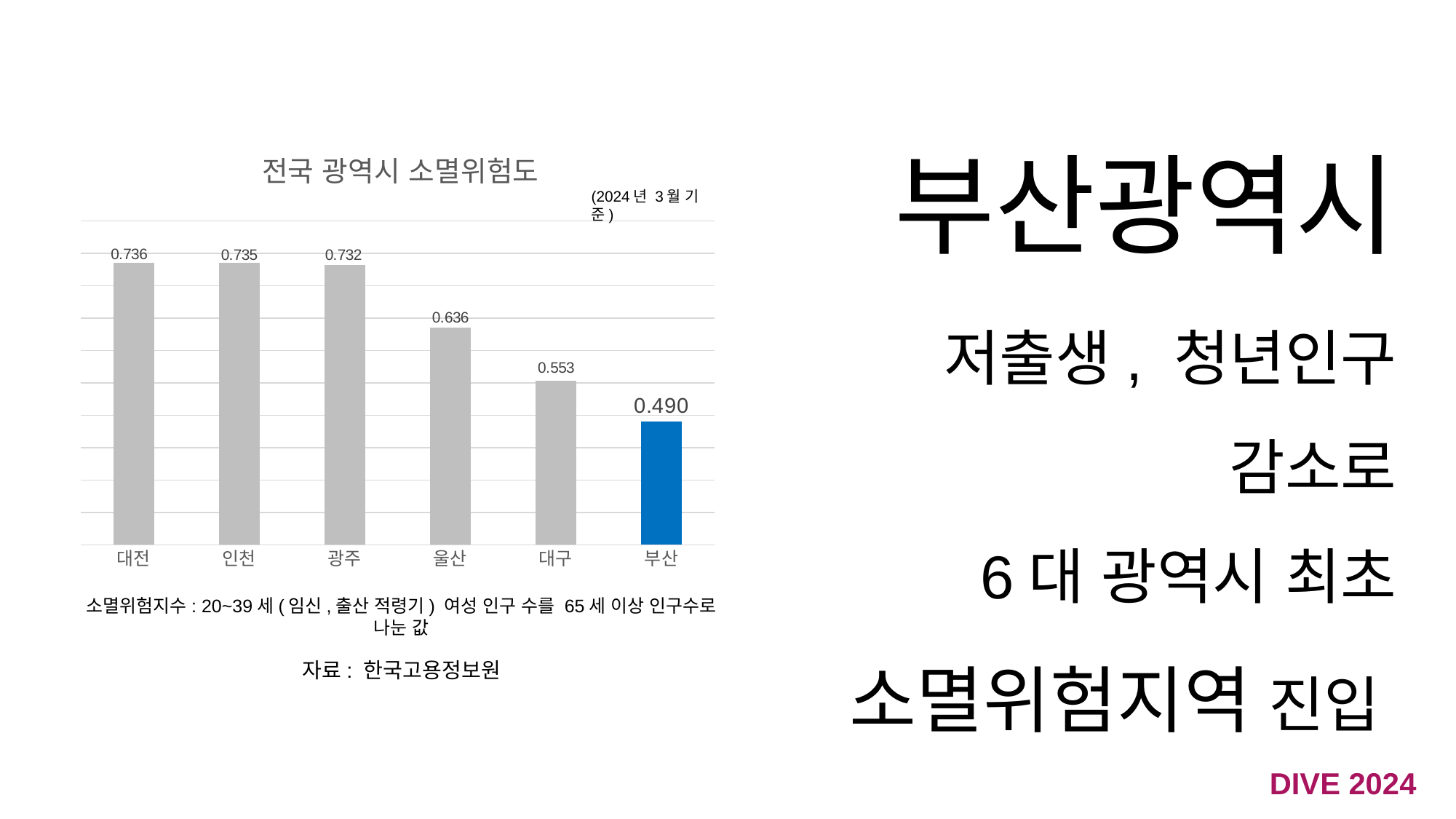

### Chart

| Category |
|---|
부산광역시

### Chart: 전국 광역시 소멸위험도

| Category | 계열 1 | 열1 | 열2 |
|---|---|---|---|
| 대전 | 0.736 | None | None |
| 인천 | 0.735 | None | None |
| 광주 | 0.732 | None | None |
| 울산 | 0.636 | None | None |
| 대구 | 0.553 | None | None |
| 부산 | 0.49 | None | None |
(2024년 3월 기준)
소멸위험지수: 20~39세(임신,출산 적령기) 여성 인구 수를 65세 이상 인구수로 나눈 값
저출생, 청년인구 감소로
6대 광역시 최초
소멸위험지역 진입
자료: 한국고용정보원